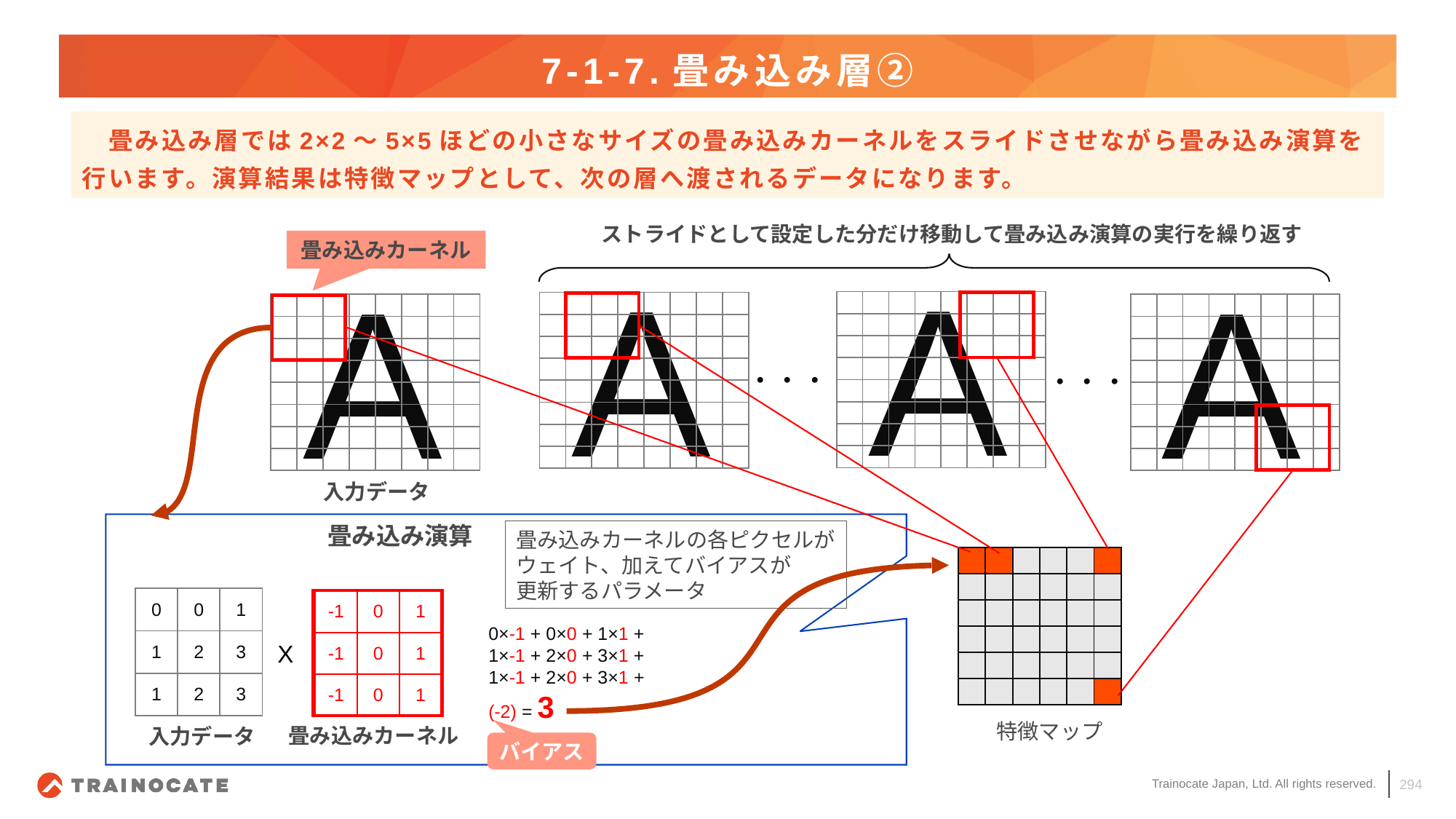

# 7-1-7.畳み込み層②
　畳み込み層では2×2～5×5ほどの小さなサイズの畳み込みカーネルをスライドさせながら畳み込み演算を行います。演算結果は特徴マップとして、次の層へ渡されるデータになります。
ストライドとして設定した分だけ移動して畳み込み演算の実行を繰り返す
畳み込みカーネル
A
A
A
A
|  |  |  |  |  |  |  |  |
| --- | --- | --- | --- | --- | --- | --- | --- |
|  |  |  |  |  |  |  |  |
|  |  |  |  |  |  |  |  |
|  |  |  |  |  |  |  |  |
|  |  |  |  |  |  |  |  |
|  |  |  |  |  |  |  |  |
|  |  |  |  |  |  |  |  |
|  |  |  |  |  |  |  |  |
|  |  |  |  |  |  |  |  |
| --- | --- | --- | --- | --- | --- | --- | --- |
|  |  |  |  |  |  |  |  |
|  |  |  |  |  |  |  |  |
|  |  |  |  |  |  |  |  |
|  |  |  |  |  |  |  |  |
|  |  |  |  |  |  |  |  |
|  |  |  |  |  |  |  |  |
|  |  |  |  |  |  |  |  |

|  |  |  |  |  |  |  |  |
| --- | --- | --- | --- | --- | --- | --- | --- |
|  |  |  |  |  |  |  |  |
|  |  |  |  |  |  |  |  |
|  |  |  |  |  |  |  |  |
|  |  |  |  |  |  |  |  |
|  |  |  |  |  |  |  |  |
|  |  |  |  |  |  |  |  |
|  |  |  |  |  |  |  |  |
|  |  |  |  |  |  |  |  |
| --- | --- | --- | --- | --- | --- | --- | --- |
|  |  |  |  |  |  |  |  |
|  |  |  |  |  |  |  |  |
|  |  |  |  |  |  |  |  |
|  |  |  |  |  |  |  |  |
|  |  |  |  |  |  |  |  |
|  |  |  |  |  |  |  |  |
|  |  |  |  |  |  |  |  |

・・・
・・・

入力データ

畳み込み演算
畳み込みカーネルの各ピクセルが
ウェイト、加えてバイアスが
更新するパラメータ
|  |  |  |  |  |  |
| --- | --- | --- | --- | --- | --- |
|  |  |  |  |  |  |
|  |  |  |  |  |  |
|  |  |  |  |  |  |
|  |  |  |  |  |  |
|  |  |  |  |  |  |
| 0 | 0 | 1 |
| --- | --- | --- |
| 1 | 2 | 3 |
| 1 | 2 | 3 |

| -1 | 0 | 1 |
| --- | --- | --- |
| -1 | 0 | 1 |
| -1 | 0 | 1 |
0×-1 + 0×0 + 1×1 +
1×-1 + 2×0 + 3×1 +
1×-1 + 2×0 + 3×1 +
(-2) = 3
X
特徴マップ
畳み込みカーネル
入力データ
バイアス
294